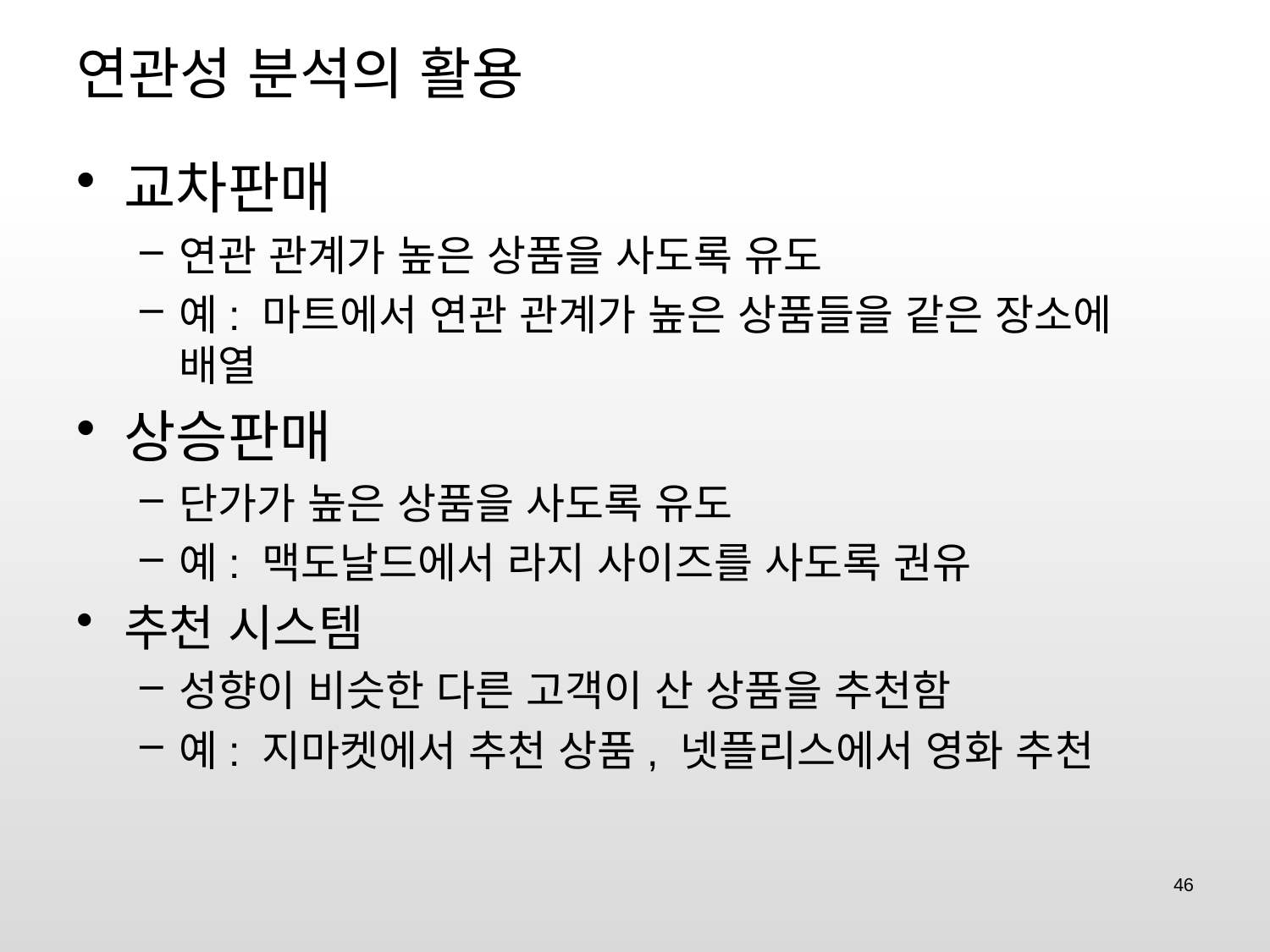

# 연관성 분석의 활용
교차판매
연관 관계가 높은 상품을 사도록 유도
예: 마트에서 연관 관계가 높은 상품들을 같은 장소에 배열
상승판매
단가가 높은 상품을 사도록 유도
예: 맥도날드에서 라지 사이즈를 사도록 권유
추천 시스템
성향이 비슷한 다른 고객이 산 상품을 추천함
예: 지마켓에서 추천 상품, 넷플리스에서 영화 추천
46